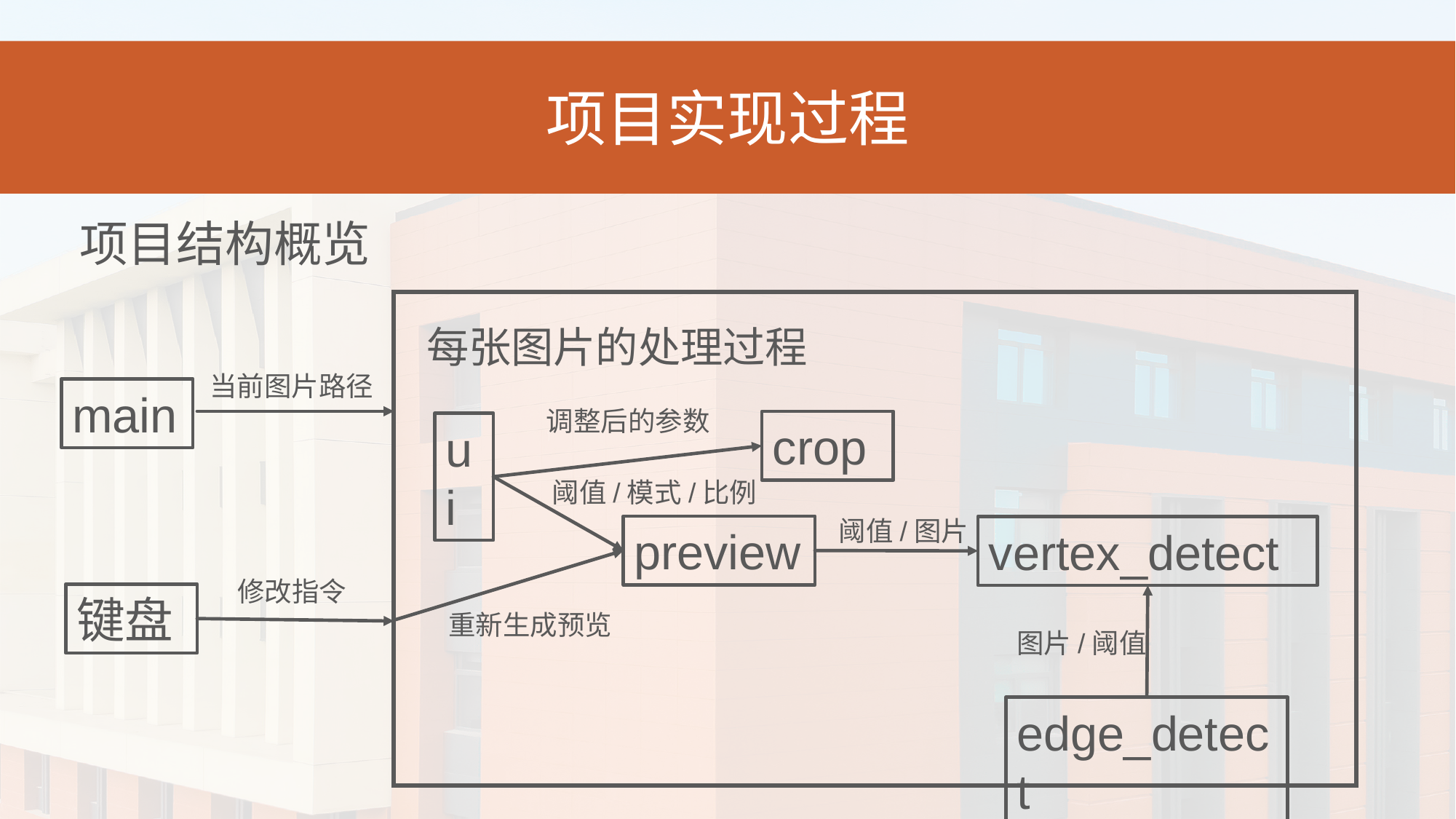

项目实现过程
项目结构概览

每张图片的处理过程
当前图片路径
main
调整后的参数
crop
ui
阈值/模式/比例
阈值/图片
preview
vertex_detect
修改指令
键盘
重新生成预览
图片/阈值
edge_detect